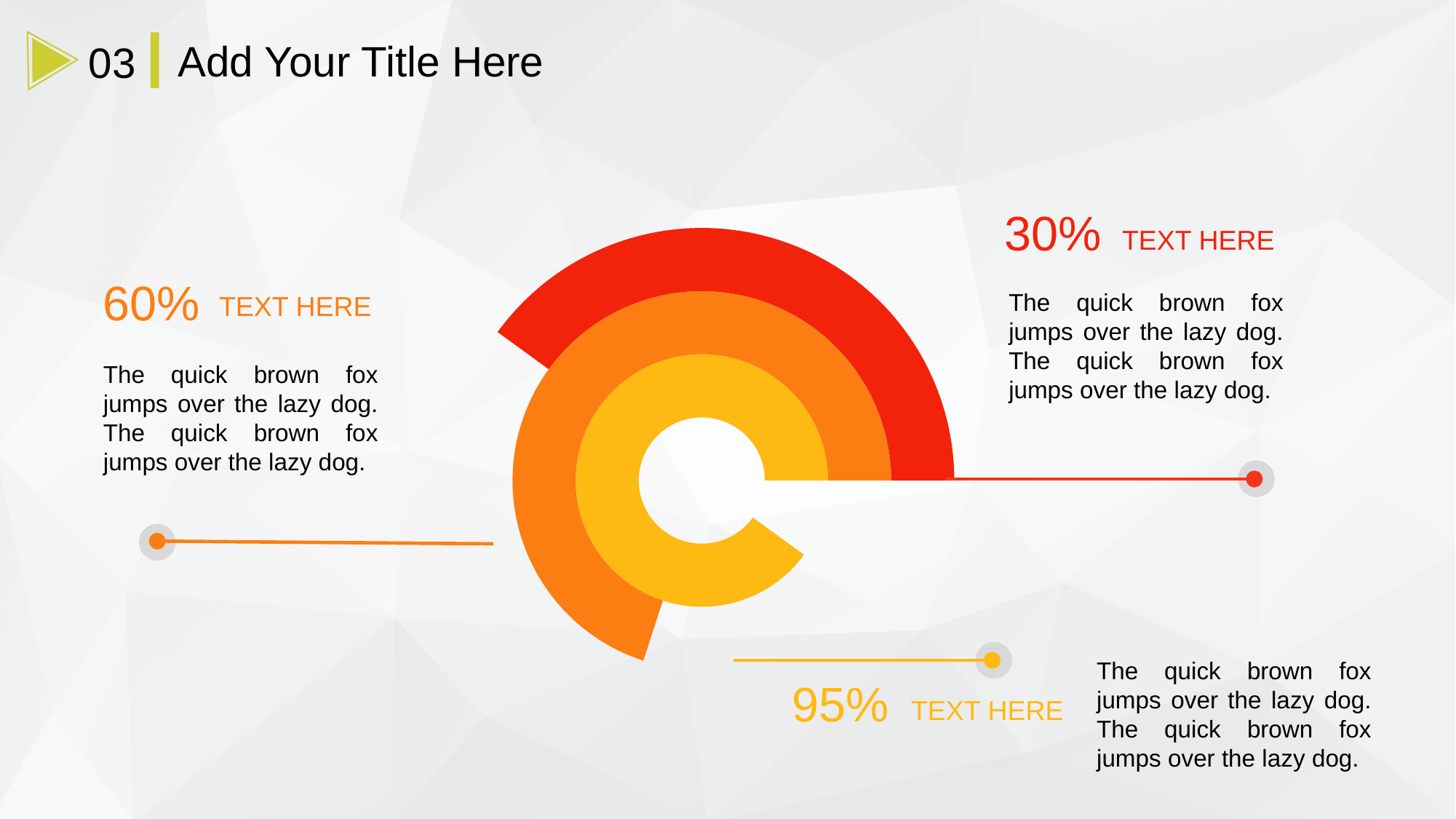

Add Your Title Here
03

### Chart

| Category | 销售额 | 销售额2 | 销售额3 | 列1 |
|---|---|---|---|---|
| 第一季度 | 10.0 | 0.0 | 0.0 | None |
| 第二季度 | 90.0 | 30.0 | 0.0 | None |
| 第三季度 | 0.0 | 70.0 | 60.0 | None |
| 第四季度 | 0.0 | 0.0 | 40.0 | None |
30%
TEXT HERE
60%
The quick brown fox jumps over the lazy dog. The quick brown fox jumps over the lazy dog.

TEXT HERE
The quick brown fox jumps over the lazy dog. The quick brown fox jumps over the lazy dog.

The quick brown fox jumps over the lazy dog. The quick brown fox jumps over the lazy dog.
95%
TEXT HERE